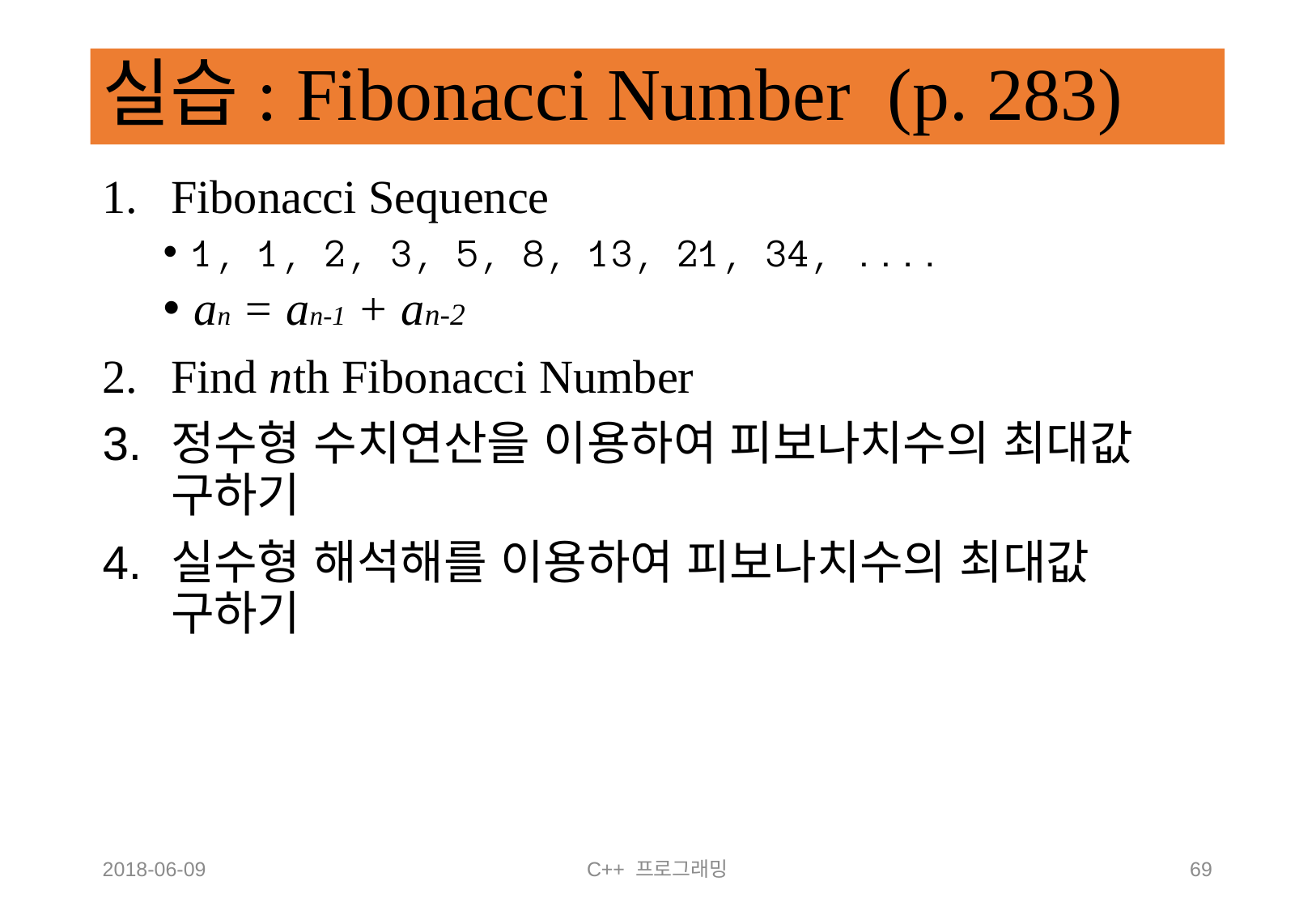

# 실습: Fibonacci Number  (p. 283)
Fibonacci Sequence
1, 1, 2, 3, 5, 8, 13, 21, 34, ....
an = an-1 + an-2
Find nth Fibonacci Number
정수형 수치연산을 이용하여 피보나치수의 최대값 구하기
실수형 해석해를 이용하여 피보나치수의 최대값 구하기
2018-06-09
C++ 프로그래밍
69